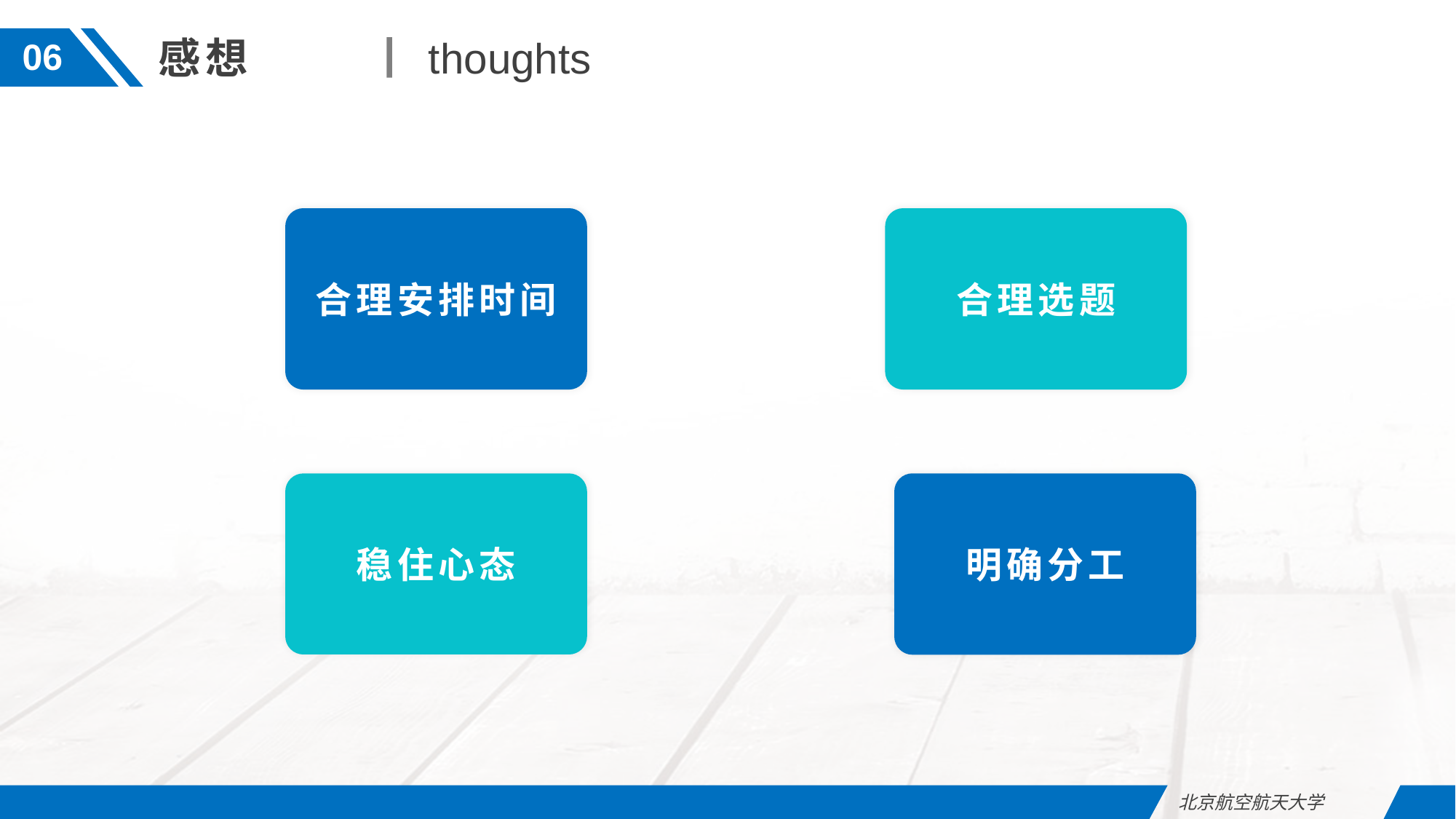

感想
thoughts

06

合理安排时间
合理选题
稳住心态
明确分工

北京航空航天大学